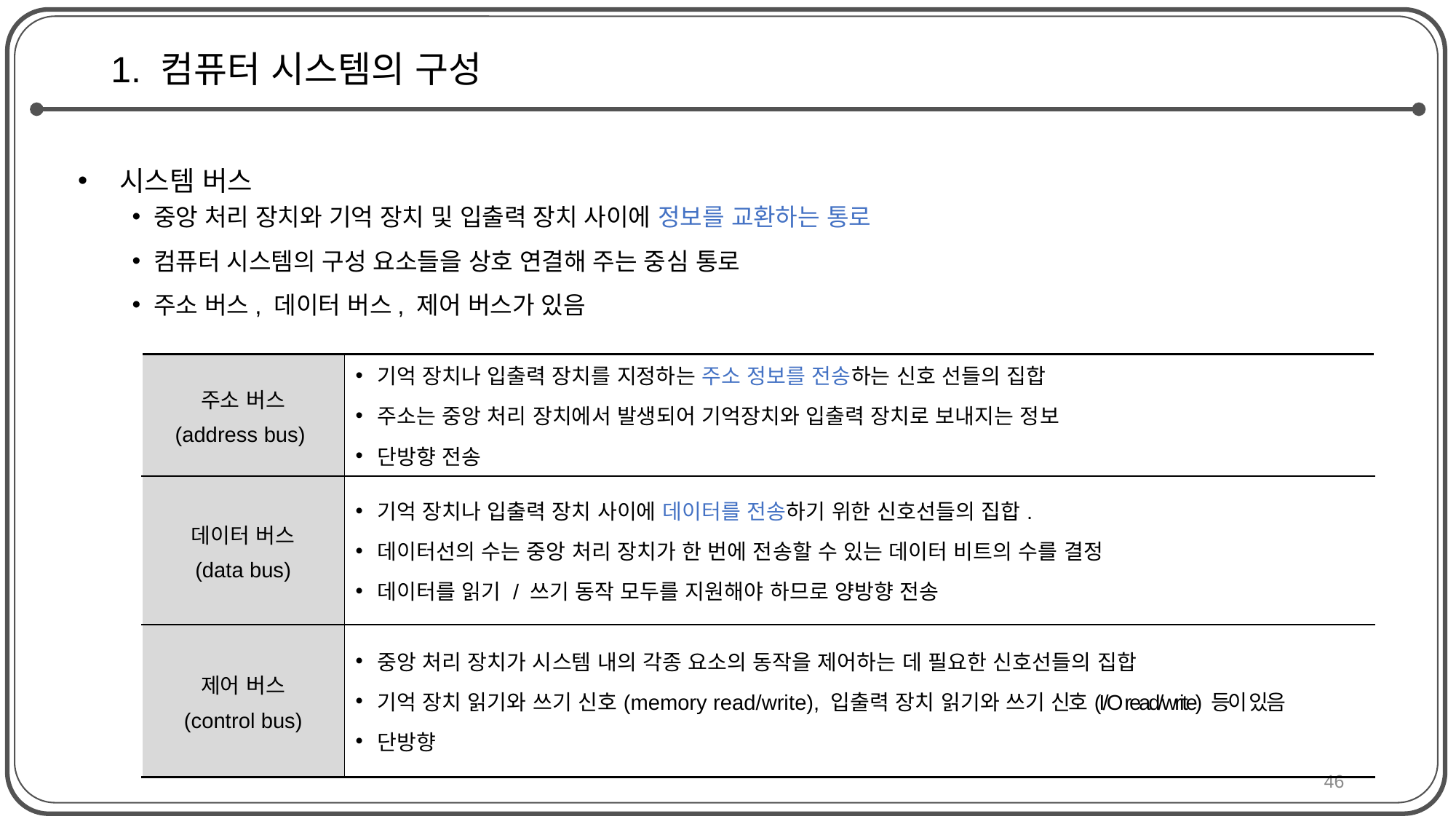

# 1. 컴퓨터 시스템의 구성
 시스템 버스
중앙 처리 장치와 기억 장치 및 입출력 장치 사이에 정보를 교환하는 통로
컴퓨터 시스템의 구성 요소들을 상호 연결해 주는 중심 통로
주소 버스, 데이터 버스, 제어 버스가 있음

| 주소 버스 (address bus) | 기억 장치나 입출력 장치를 지정하는 주소 정보를 전송하는 신호 선들의 집합 주소는 중앙 처리 장치에서 발생되어 기억장치와 입출력 장치로 보내지는 정보 단방향 전송 |
| --- | --- |
| 데이터 버스 (data bus) | 기억 장치나 입출력 장치 사이에 데이터를 전송하기 위한 신호선들의 집합. 데이터선의 수는 중앙 처리 장치가 한 번에 전송할 수 있는 데이터 비트의 수를 결정 데이터를 읽기 / 쓰기 동작 모두를 지원해야 하므로 양방향 전송 |
| 제어 버스 (control bus) | 중앙 처리 장치가 시스템 내의 각종 요소의 동작을 제어하는 데 필요한 신호선들의 집합 기억 장치 읽기와 쓰기 신호(memory read/write), 입출력 장치 읽기와 쓰기 신호(I/O read/write) 등이 있음 단방향 |
46